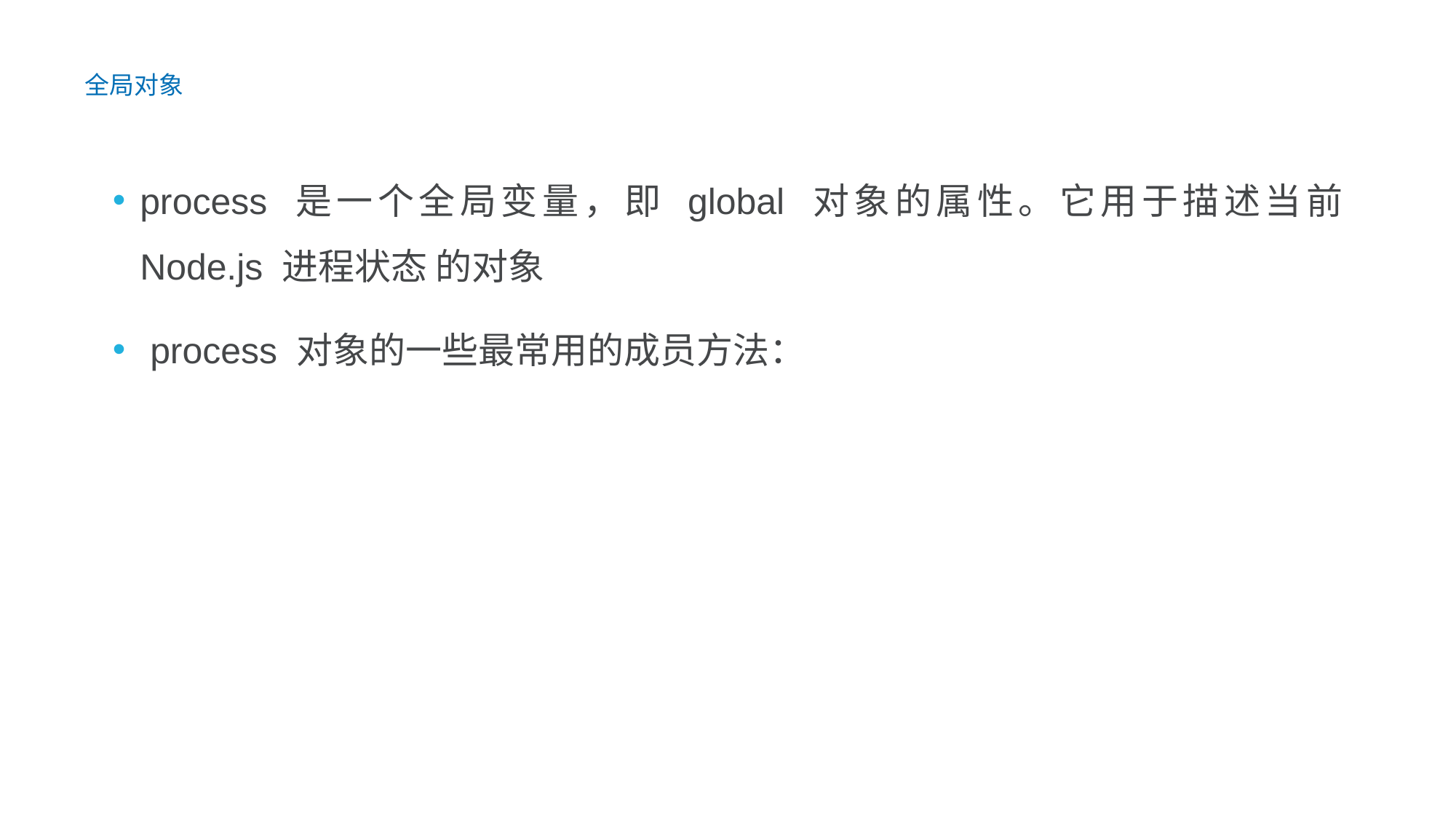

全局对象
process 是一个全局变量，即 global 对象的属性。它用于描述当前 Node.js 进程状态 的对象
 process 对象的一些最常用的成员方法：